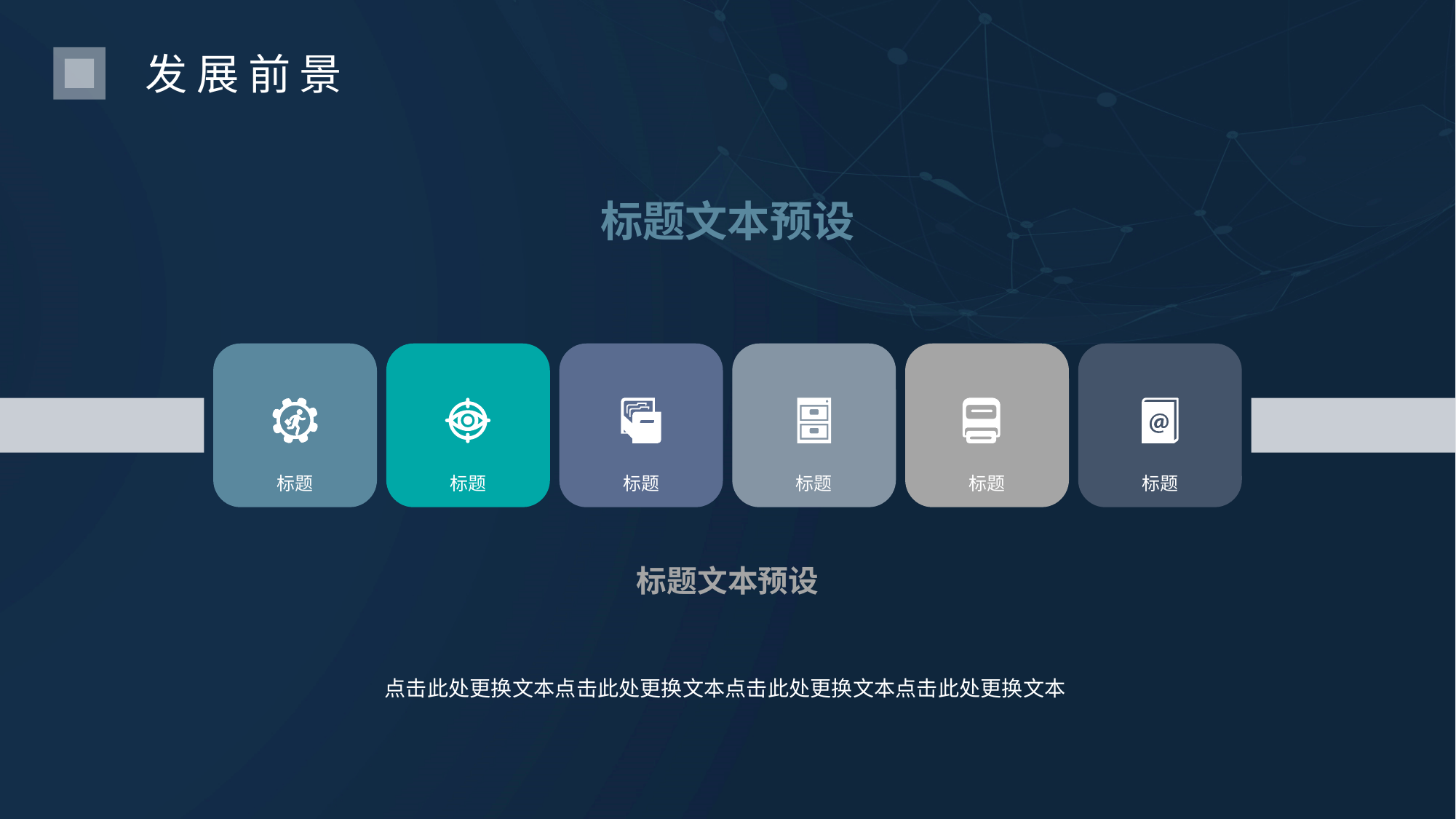

发展前景

标题文本预设
标题
标题
标题
标题
标题
标题

标题文本预设
点击此处更换文本点击此处更换文本点击此处更换文本点击此处更换文本